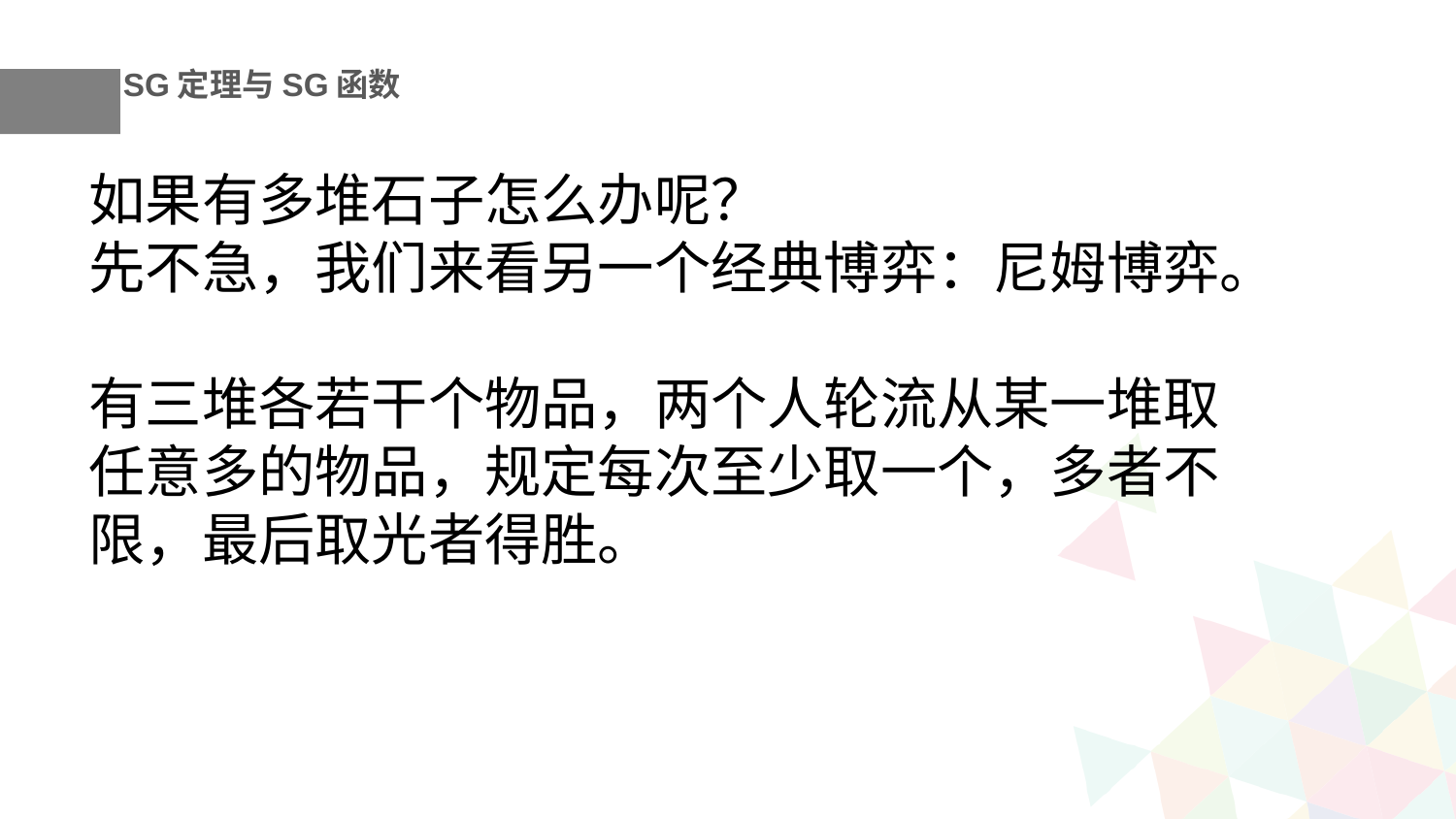

SG定理与SG函数

如果有多堆石子怎么办呢？
先不急，我们来看另一个经典博弈：尼姆博弈。

有三堆各若干个物品，两个人轮流从某一堆取任意多的物品，规定每次至少取一个，多者不限，最后取光者得胜。